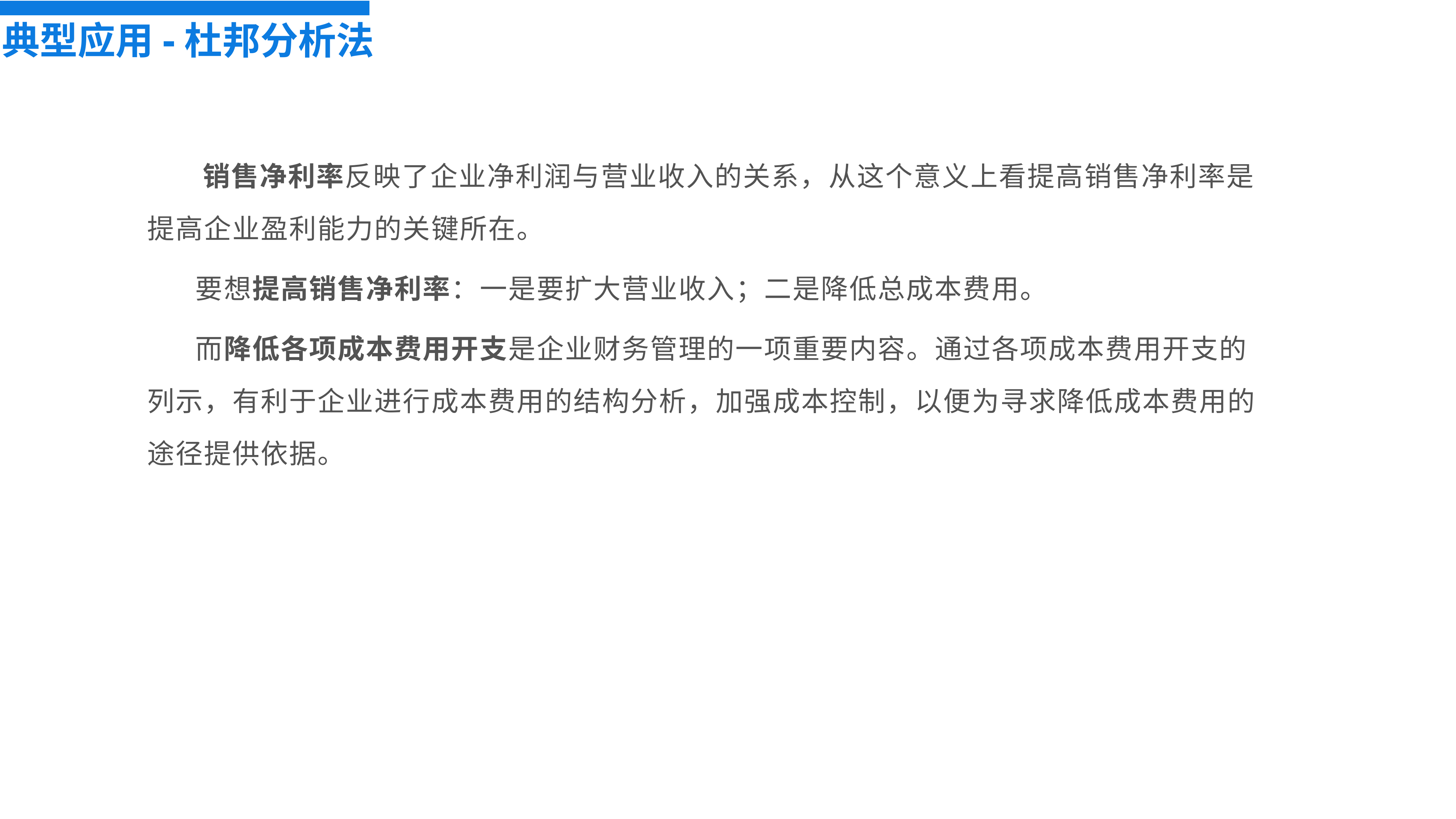

典型应用-杜邦分析法
　销售净利率反映了企业净利润与营业收入的关系，从这个意义上看提高销售净利率是提高企业盈利能力的关键所在。
  要想提高销售净利率：一是要扩大营业收入；二是降低总成本费用。
  而降低各项成本费用开支是企业财务管理的一项重要内容。通过各项成本费用开支的列示，有利于企业进行成本费用的结构分析，加强成本控制，以便为寻求降低成本费用的途径提供依据。